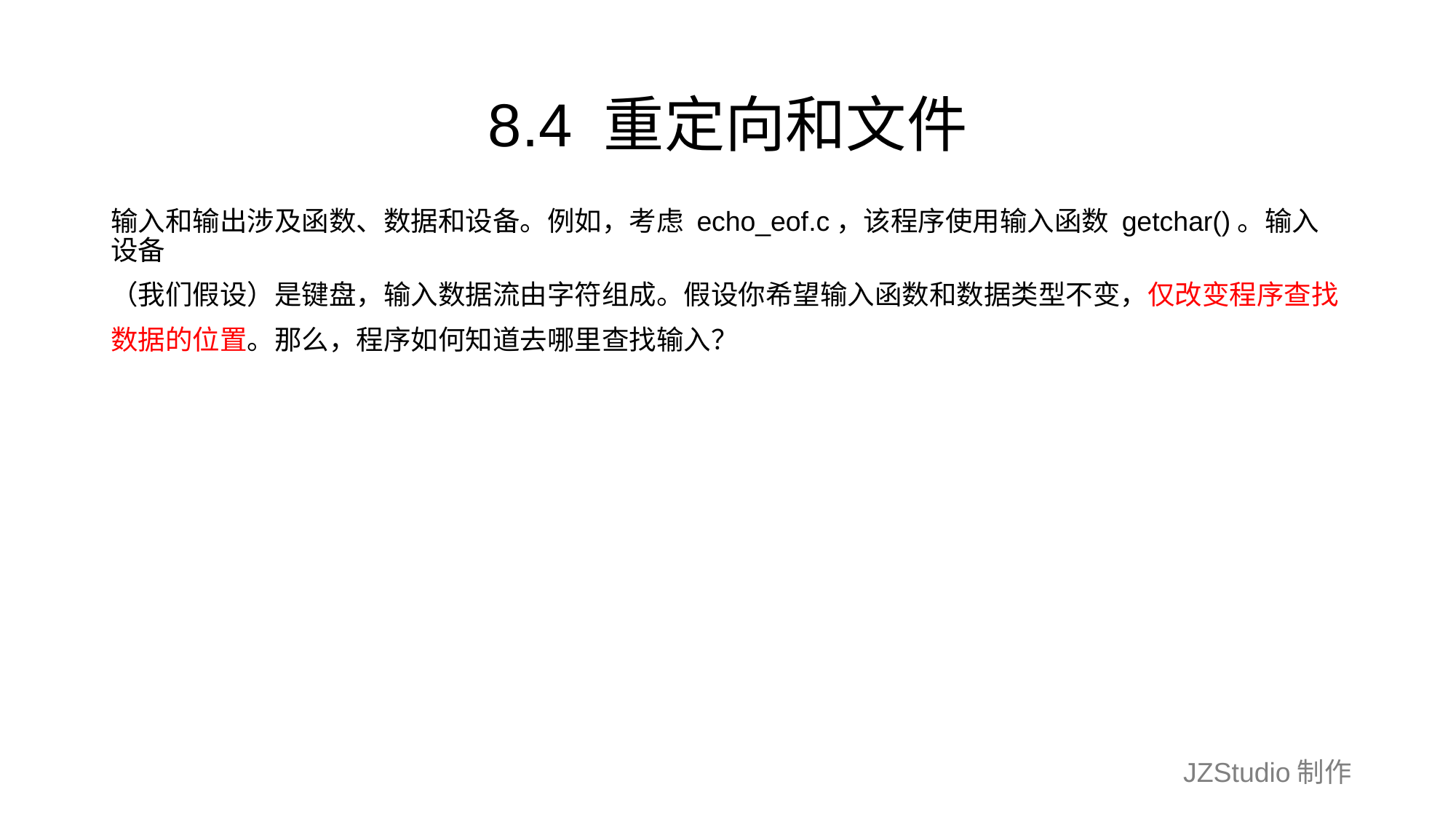

# 8.4 重定向和文件
输入和输出涉及函数、数据和设备。例如，考虑 echo_eof.c，该程序使用输入函数 getchar()。输入设备
（我们假设）是键盘，输入数据流由字符组成。假设你希望输入函数和数据类型不变，仅改变程序查找
数据的位置。那么，程序如何知道去哪里查找输入？